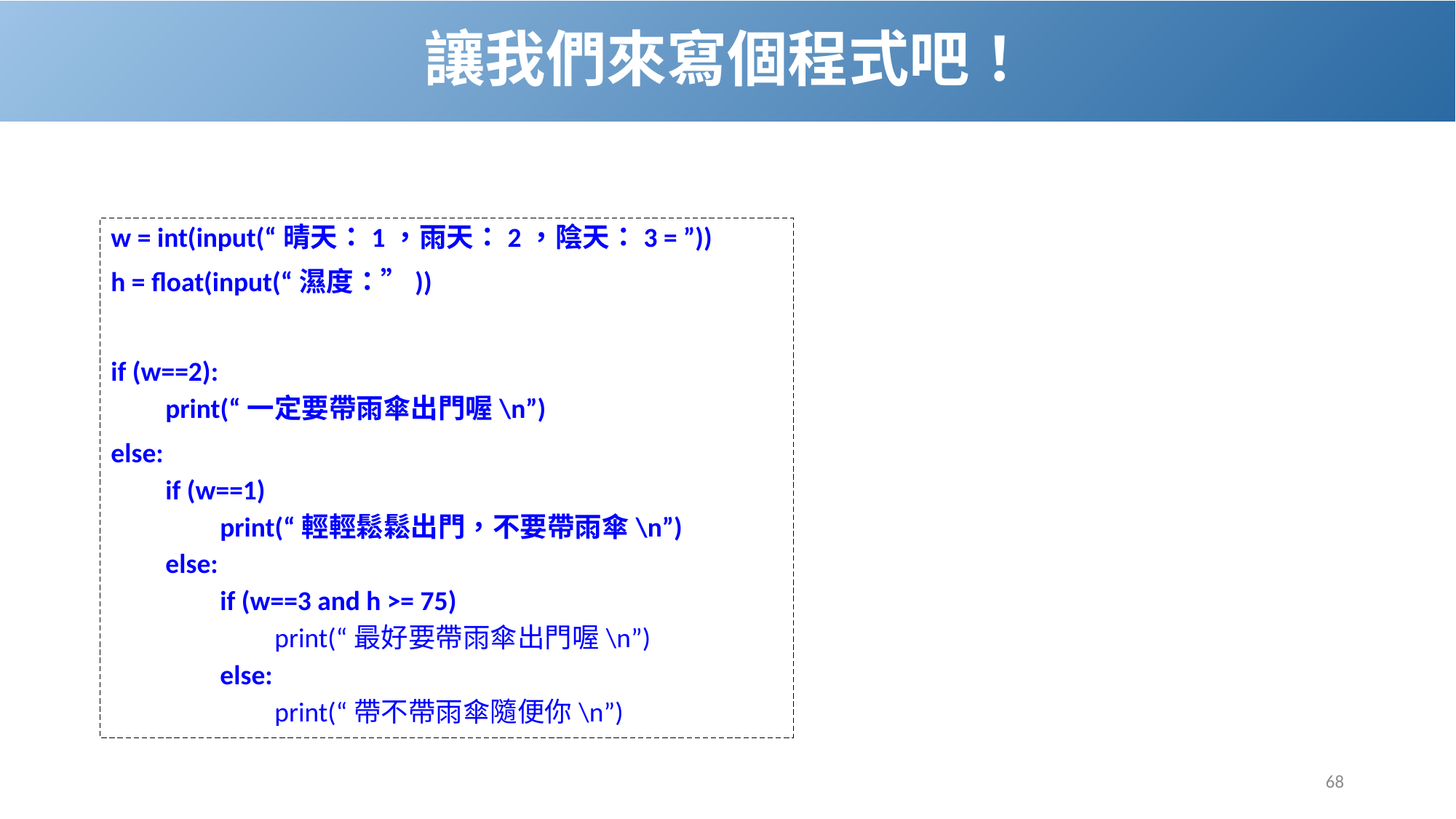

# 讓我們來寫個程式吧！
w = int(input(“晴天：1，雨天：2，陰天：3 = ”))
h = float(input(“濕度：”))

if (w==2):
print(“一定要帶雨傘出門喔\n”)
else:
if (w==1)
print(“輕輕鬆鬆出門，不要帶雨傘\n”)
else:
if (w==3 and h >= 75)
print(“最好要帶雨傘出門喔\n”)
else:
print(“帶不帶雨傘隨便你\n”)

68